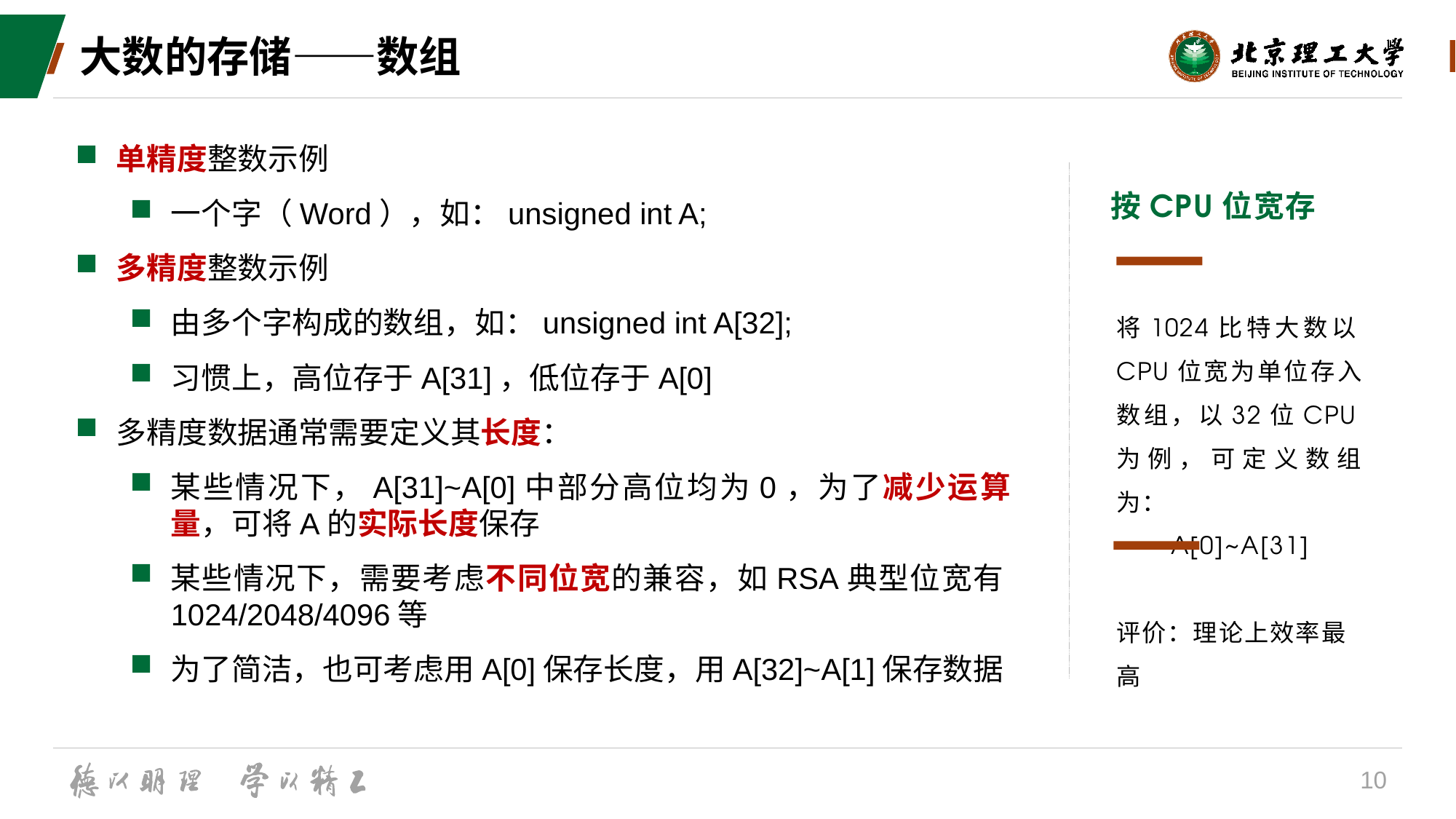

# 大数的存储——数组
单精度整数示例
一个字（Word），如：unsigned int A;
多精度整数示例
由多个字构成的数组，如：unsigned int A[32];
习惯上，高位存于A[31]，低位存于A[0]
多精度数据通常需要定义其长度：
某些情况下，A[31]~A[0]中部分高位均为0，为了减少运算量，可将A的实际长度保存
某些情况下，需要考虑不同位宽的兼容，如RSA典型位宽有1024/2048/4096等
为了简洁，也可考虑用A[0]保存长度，用A[32]~A[1]保存数据
按CPU位宽存

将1024比特大数以CPU位宽为单位存入数组，以32位CPU为例，可定义数组为：
A[0]~A[31]

评价：理论上效率最高